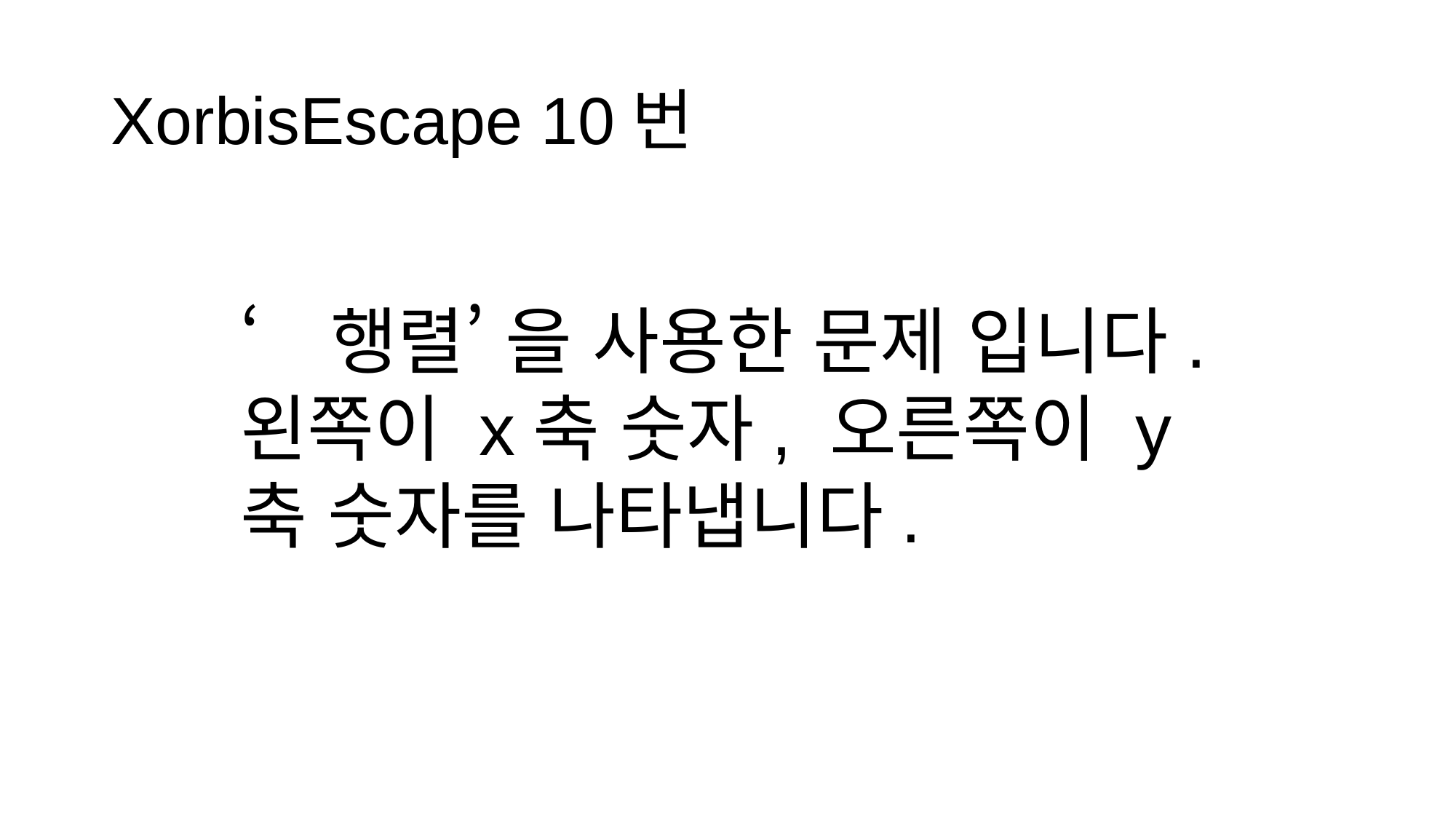

# XorbisEscape 10번
12월 20일 금요일
‘행렬’ 을 사용한 문제 입니다.
왼쪽이 x축 숫자, 오른쪽이 y축 숫자를 나타냅니다.